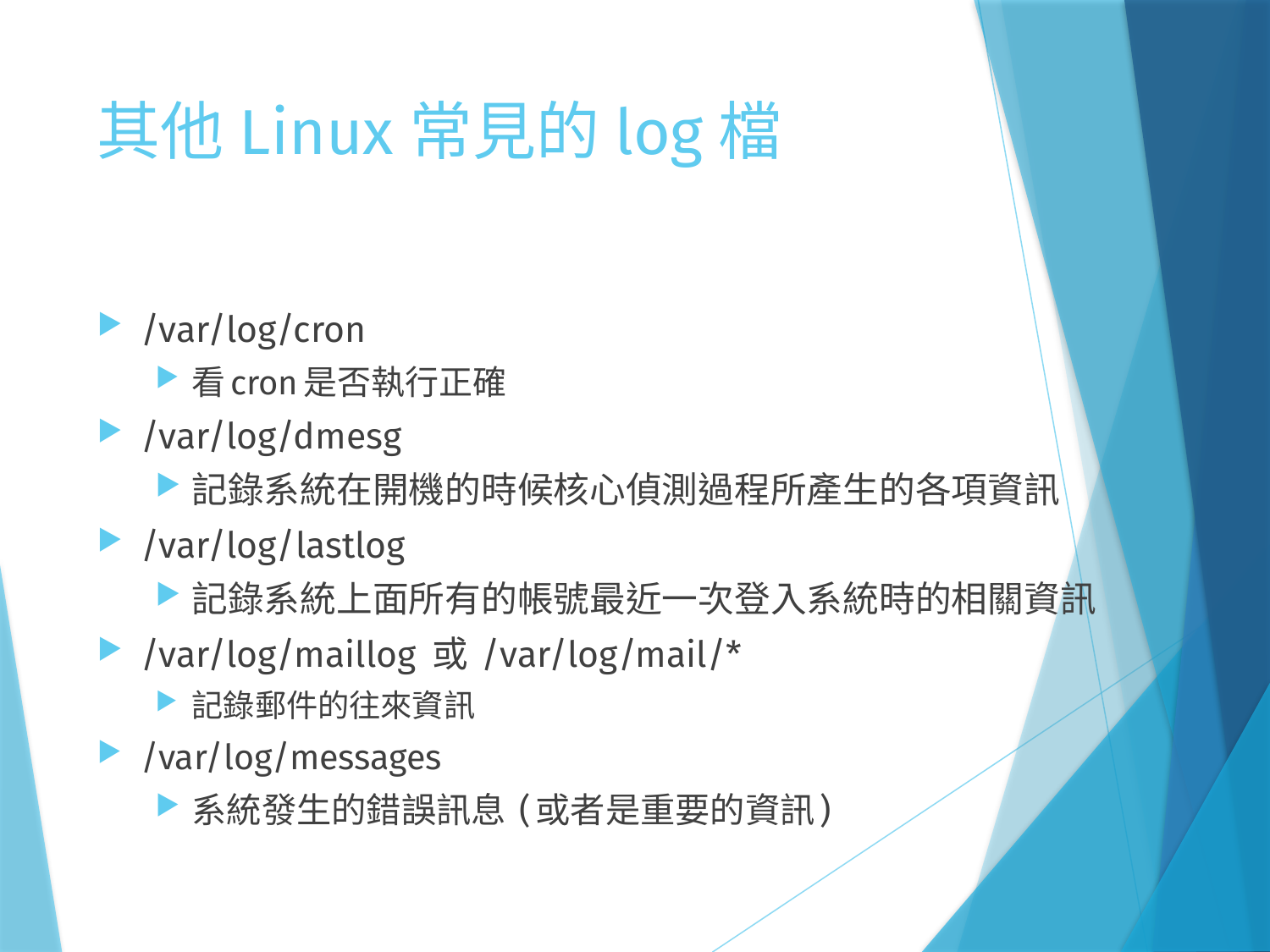

# 其他Linux常見的log檔
/var/log/cron
看cron是否執行正確
/var/log/dmesg
記錄系統在開機的時候核心偵測過程所產生的各項資訊
/var/log/lastlog
記錄系統上面所有的帳號最近一次登入系統時的相關資訊
/var/log/maillog 或 /var/log/mail/*
記錄郵件的往來資訊
/var/log/messages
系統發生的錯誤訊息 (或者是重要的資訊)